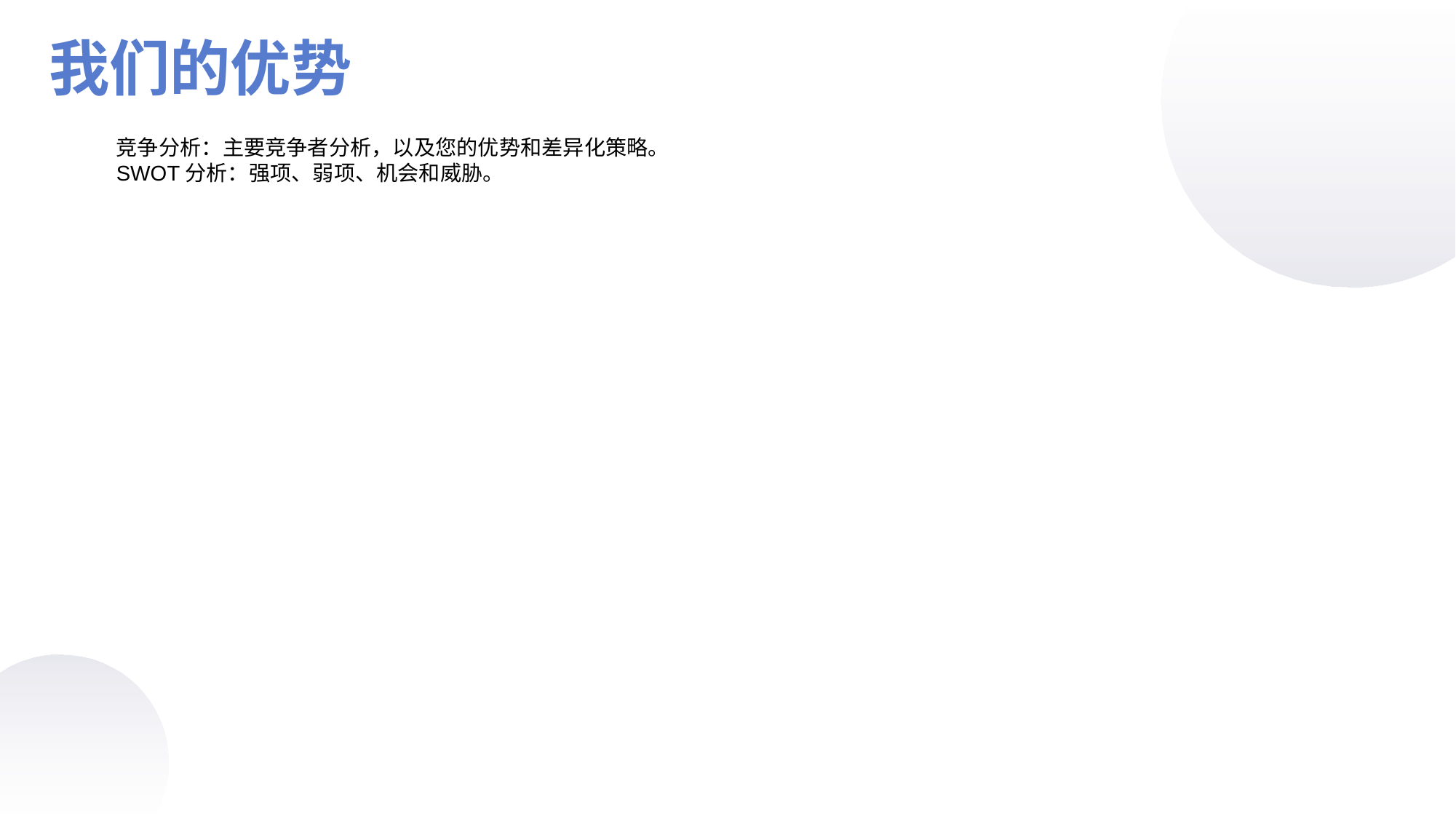

我们的优势
竞争分析：主要竞争者分析，以及您的优势和差异化策略。
SWOT分析：强项、弱项、机会和威胁。